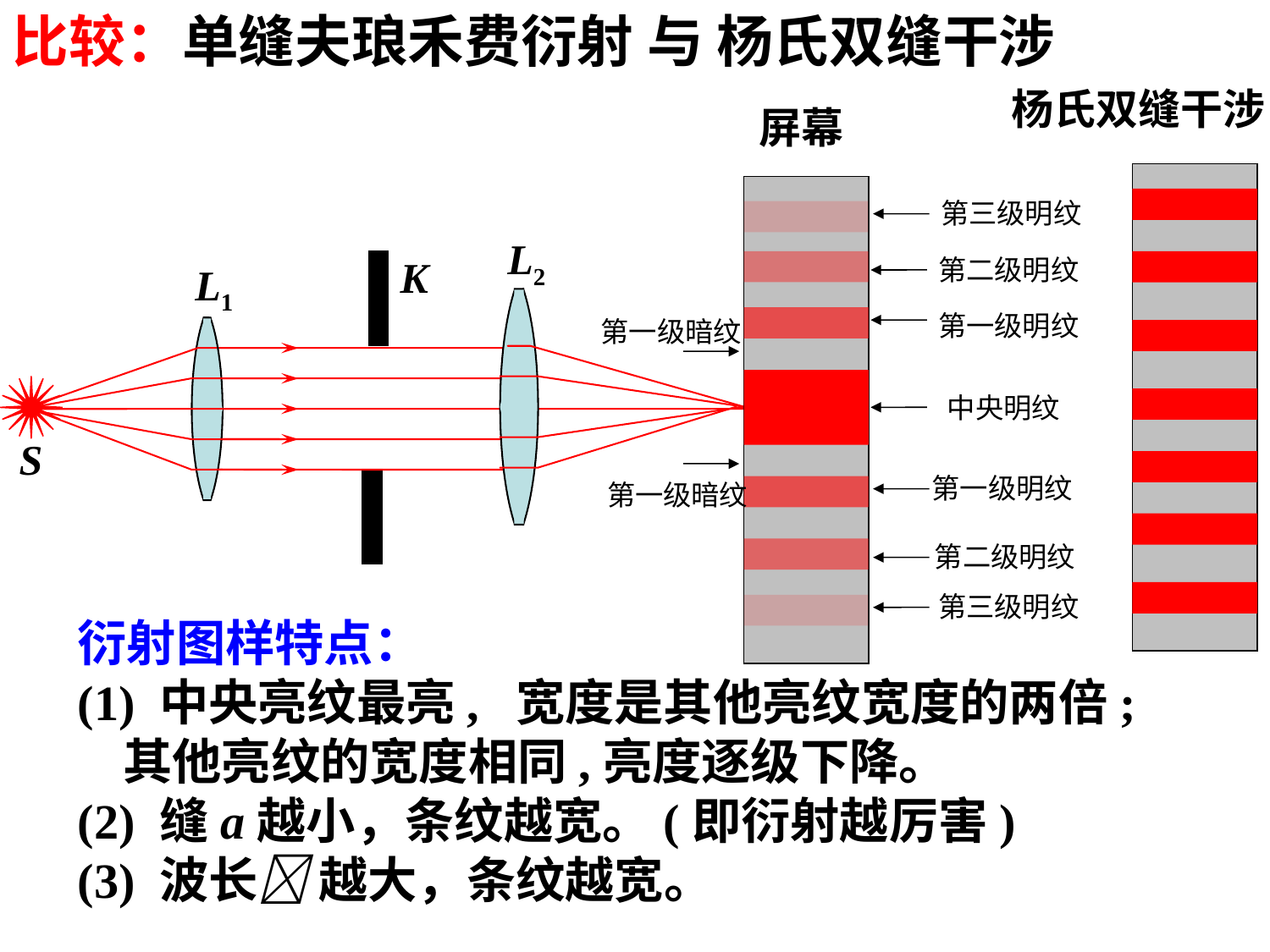

比较：单缝夫琅禾费衍射 与 杨氏双缝干涉
杨氏双缝干涉
屏幕

L2
K

L1

S

 第三级明纹

 第二级明纹

 第一级明纹
 第一级暗纹

 中央明纹

 第一级明纹
 第一级暗纹

 第二级明纹

 第三级明纹

衍射图样特点：
(1) 中央亮纹最亮,  宽度是其他亮纹宽度的两倍;
   其他亮纹的宽度相同,亮度逐级下降。
(2) 缝a越小，条纹越宽。(即衍射越厉害)
(3) 波长λ 越大，条纹越宽。